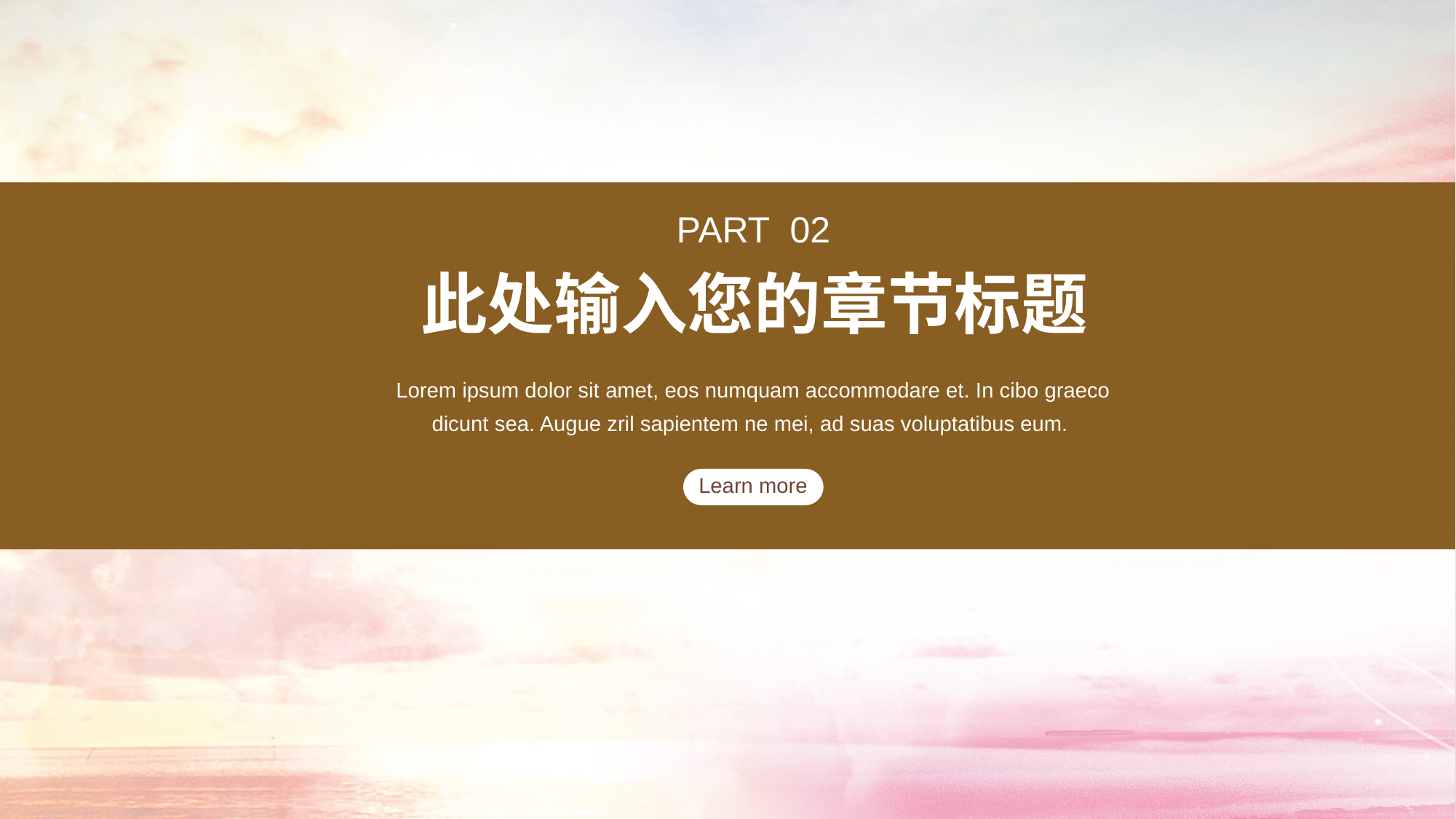

PART  02
此处输入您的章节标题
Lorem ipsum dolor sit amet, eos numquam accommodare et. In cibo graeco dicunt sea. Augue zril sapientem ne mei, ad suas voluptatibus eum.
Learn more